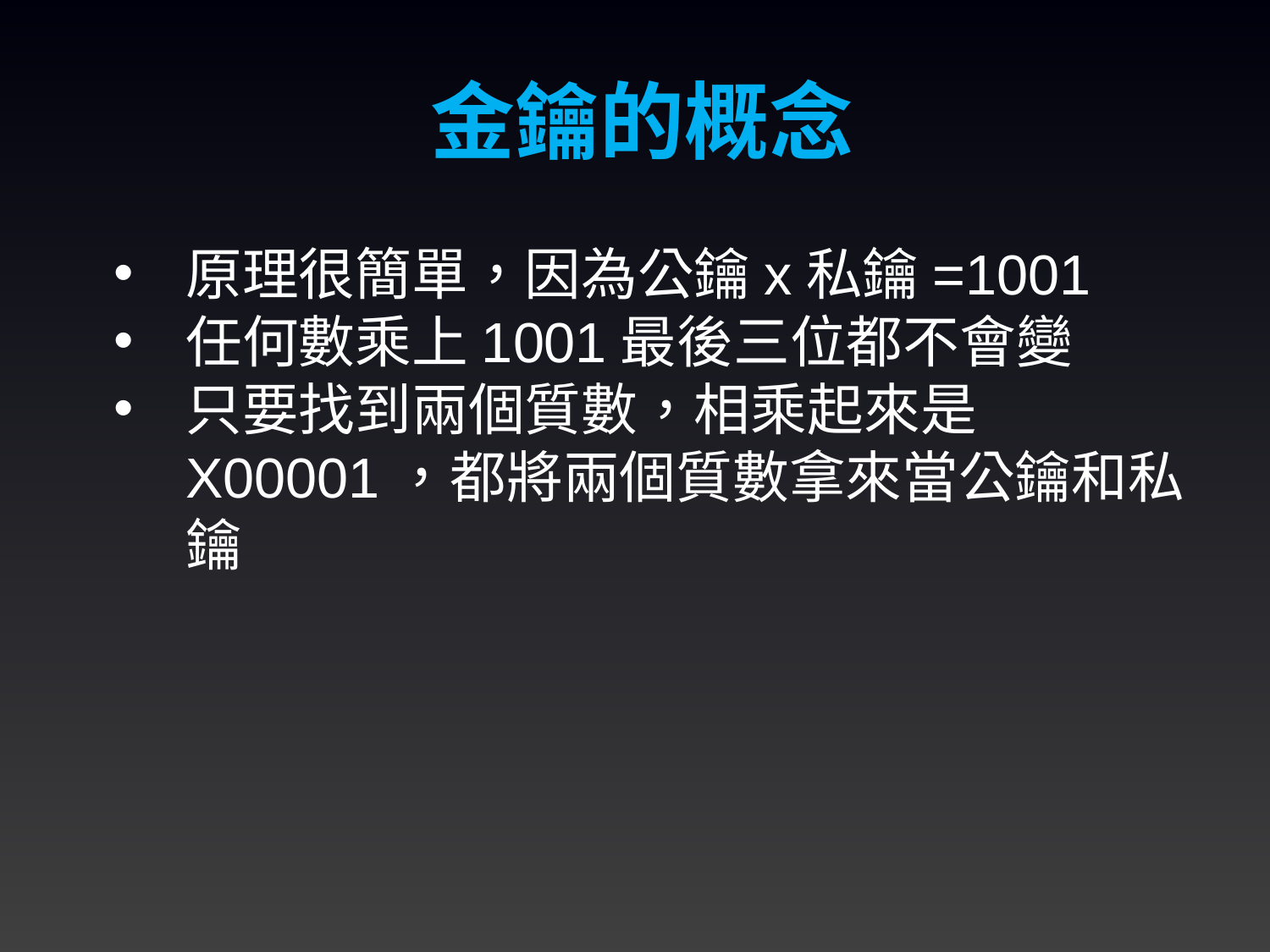

金鑰的概念
原理很簡單，因為公鑰x私鑰=1001
任何數乘上1001最後三位都不會變
只要找到兩個質數，相乘起來是X00001，都將兩個質數拿來當公鑰和私鑰